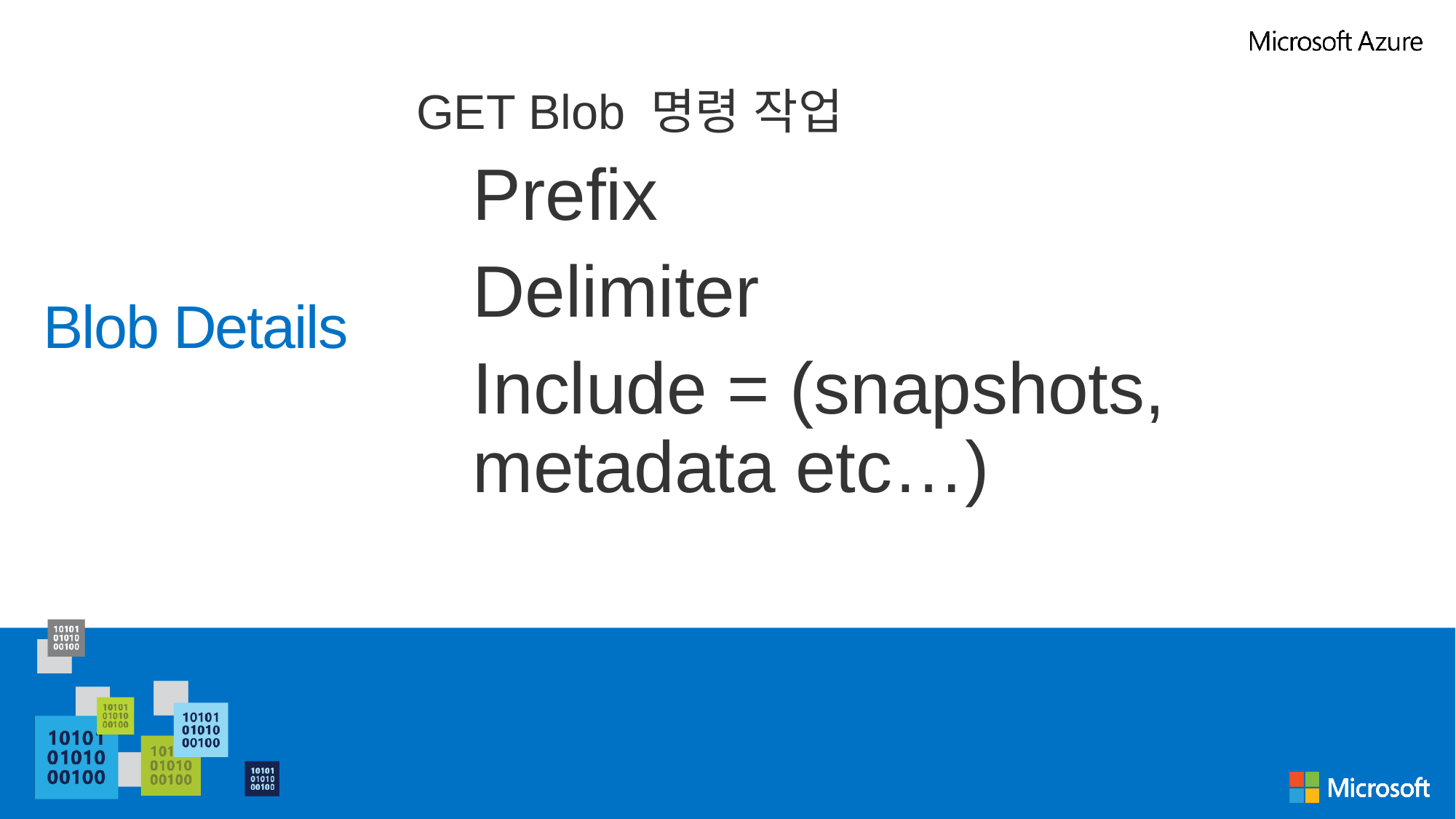

GET Blob 명령 작업
Prefix
Delimiter
Include = (snapshots, metadata etc…)

# Blob Details